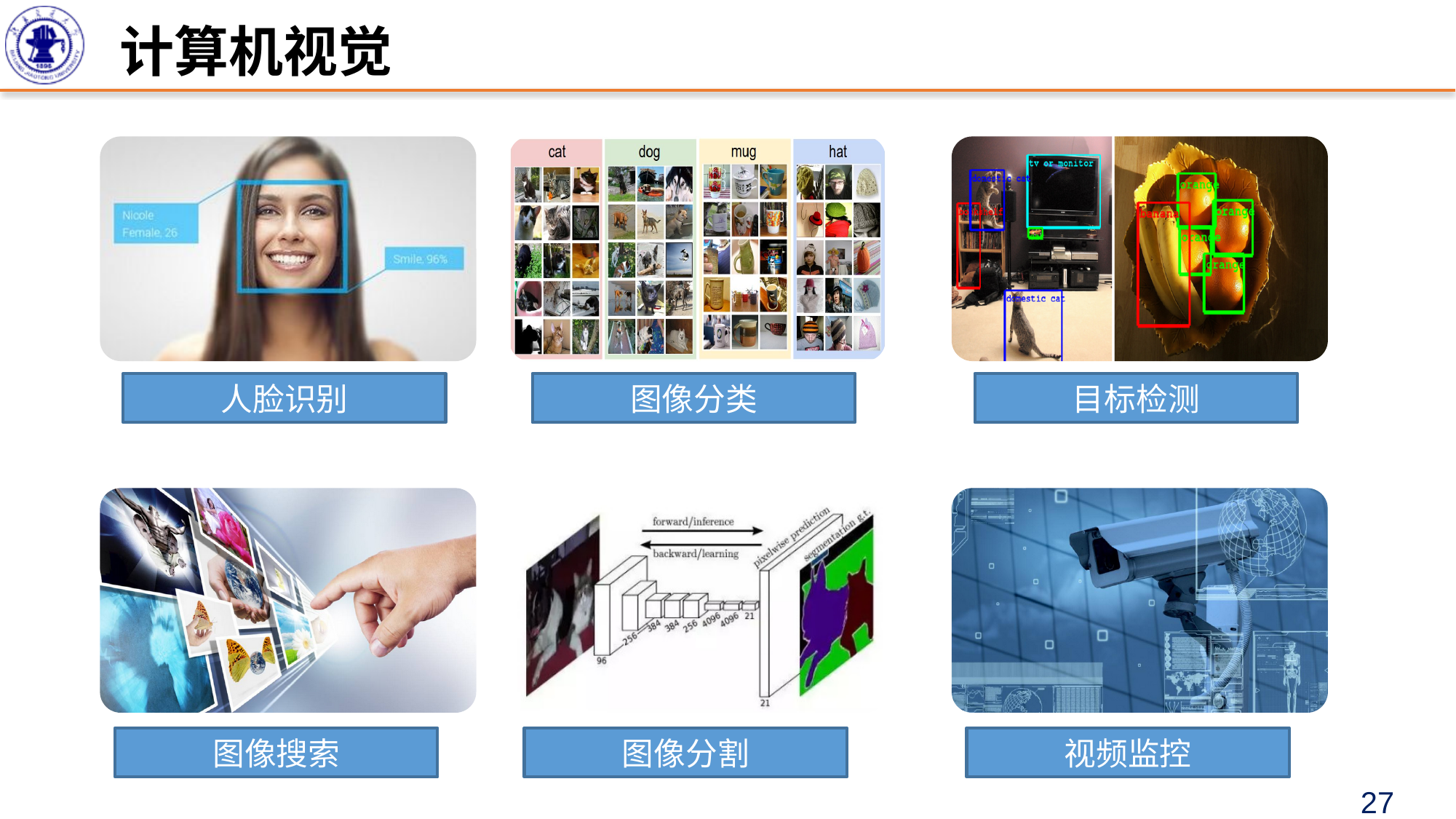

# 计算机视觉

人脸识别
图像分类
目标检测

图像搜索
图像分割
视频监控
27